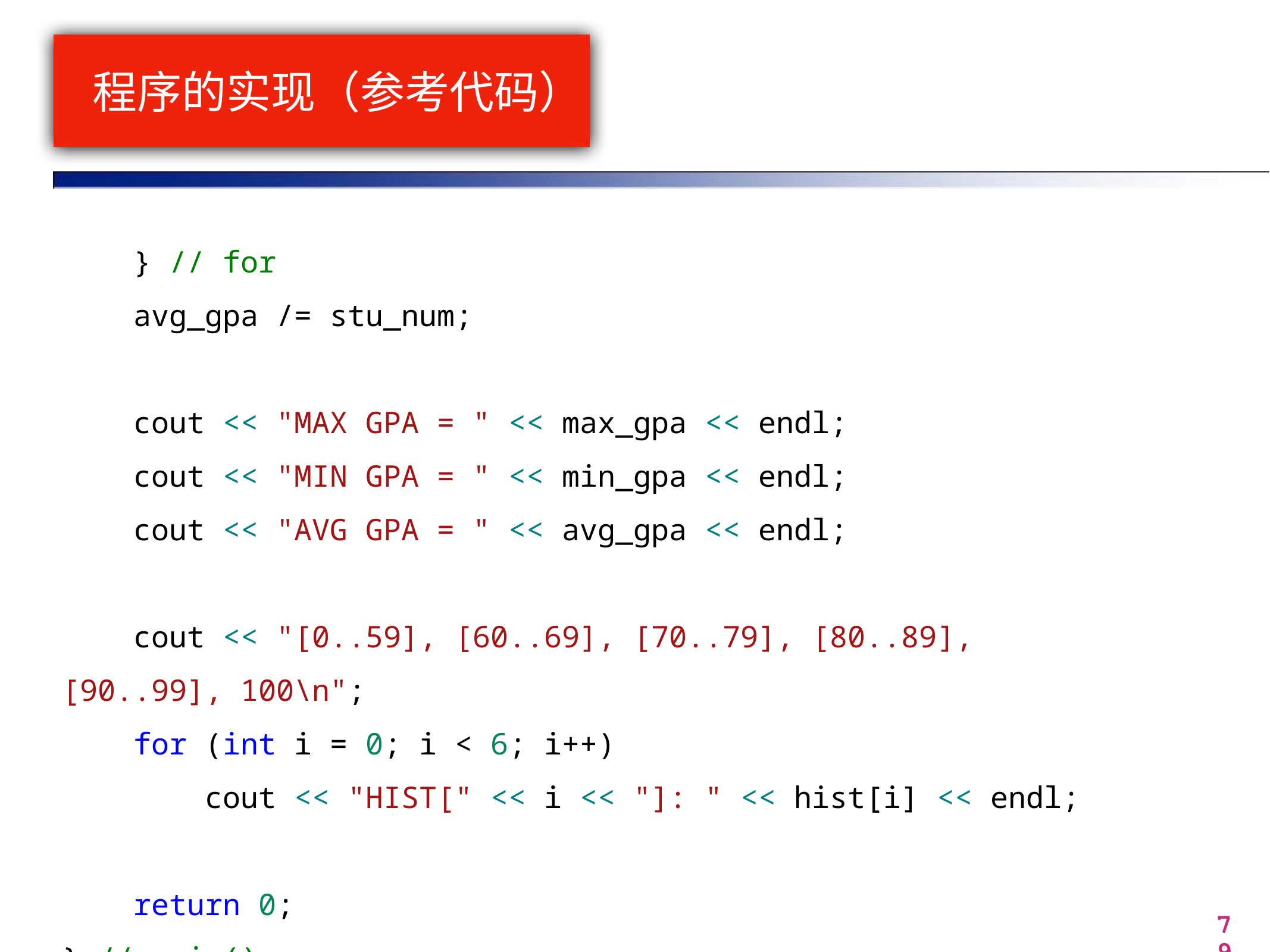

# 程序的实现（参考代码）
    } // for
    avg_gpa /= stu_num;
    cout << "MAX GPA = " << max_gpa << endl;
    cout << "MIN GPA = " << min_gpa << endl;
    cout << "AVG GPA = " << avg_gpa << endl;
    cout << "[0..59], [60..69], [70..79], [80..89], [90..99], 100\n";
    for (int i = 0; i < 6; i++)
        cout << "HIST[" << i << "]: " << hist[i] << endl;
    return 0;
} // main()
79